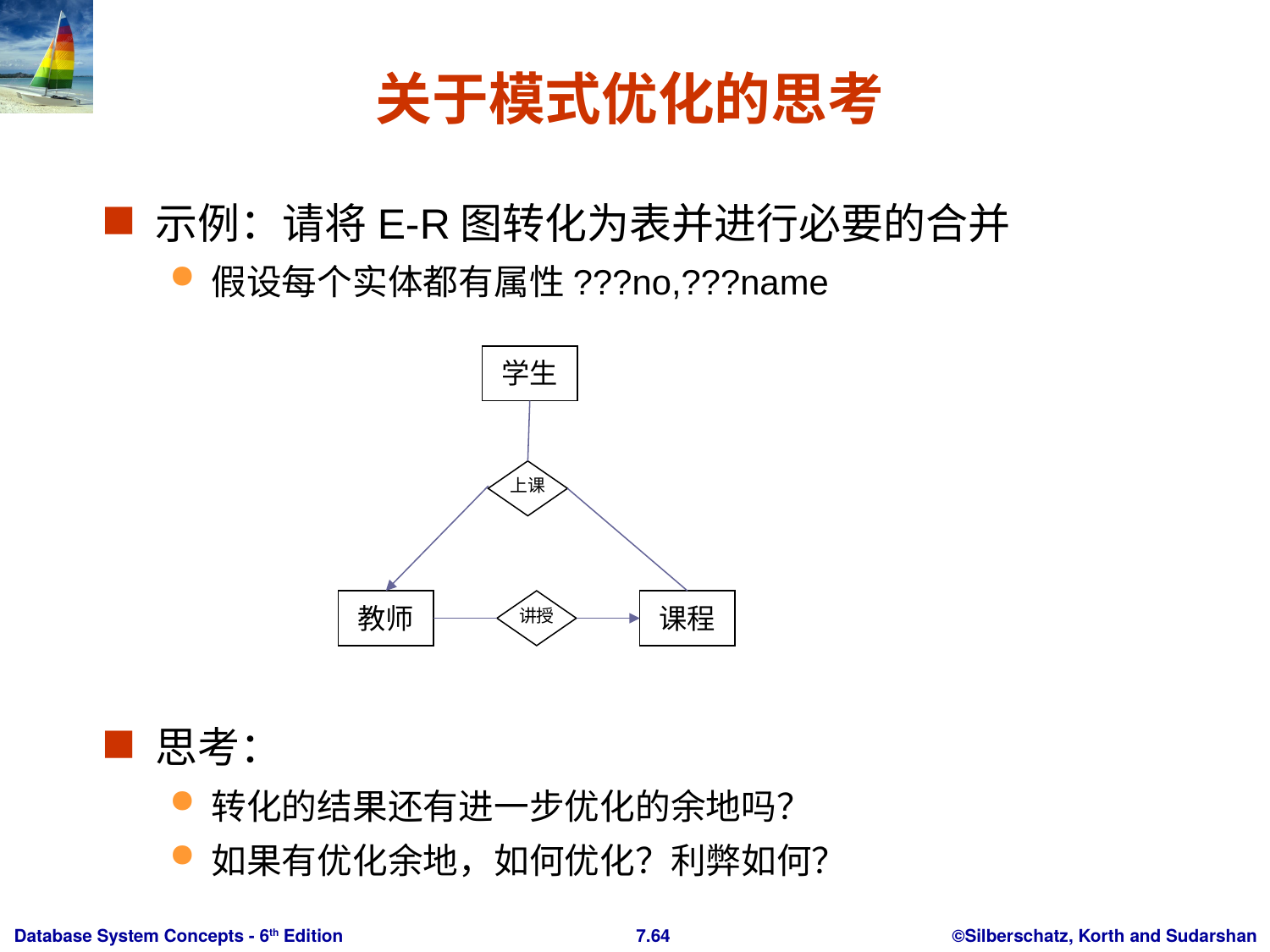

# 关于模式优化的思考
示例：请将E-R图转化为表并进行必要的合并
假设每个实体都有属性???no,???name

思考：
转化的结果还有进一步优化的余地吗？
如果有优化余地，如何优化？利弊如何？
学生
上课

教师
讲授

课程